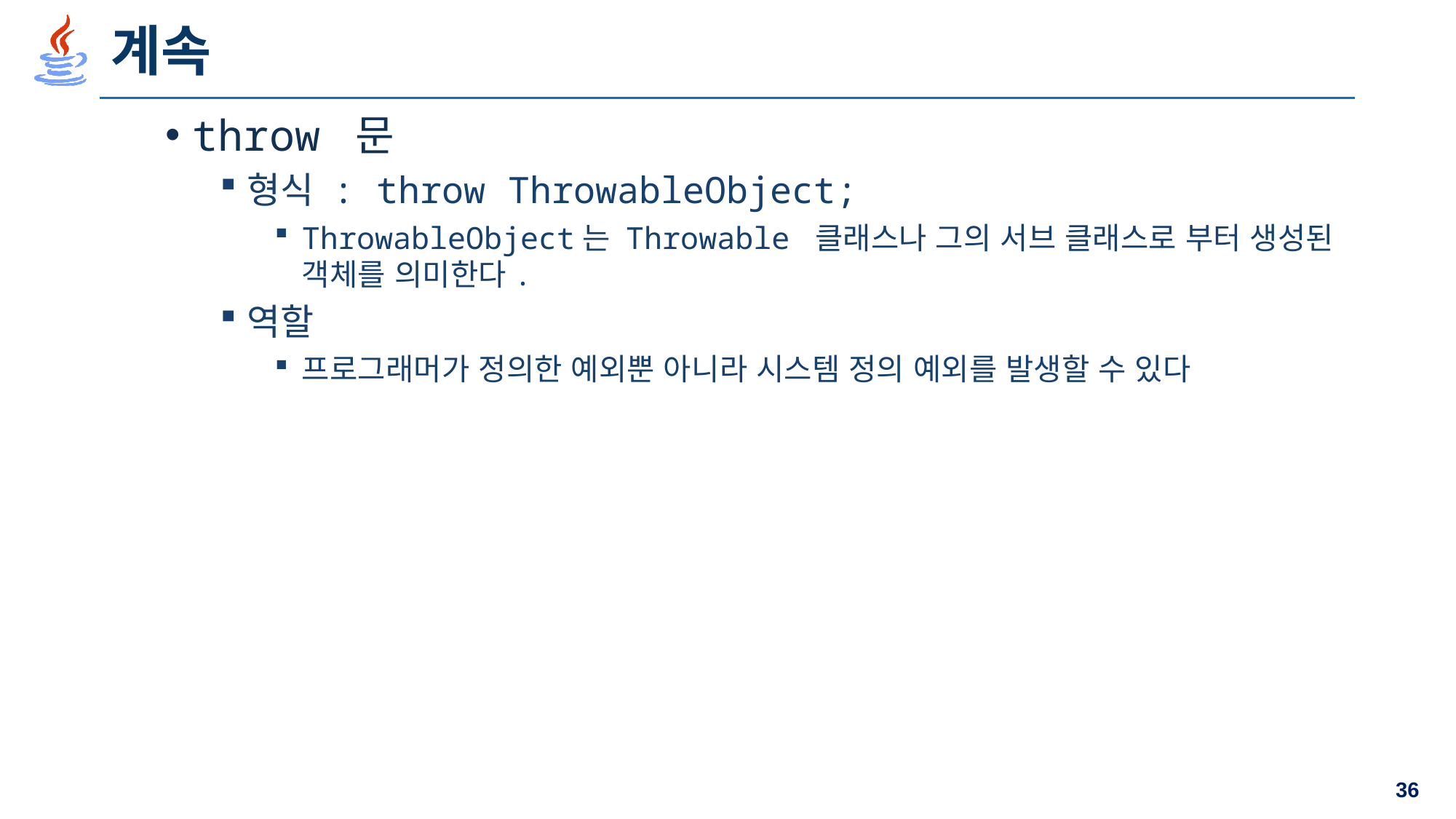

# 계속
throw 문
형식 : throw ThrowableObject;
ThrowableObject는 Throwable 클래스나 그의 서브 클래스로 부터 생성된 객체를 의미한다.
역할
프로그래머가 정의한 예외뿐 아니라 시스템 정의 예외를 발생할 수 있다
36